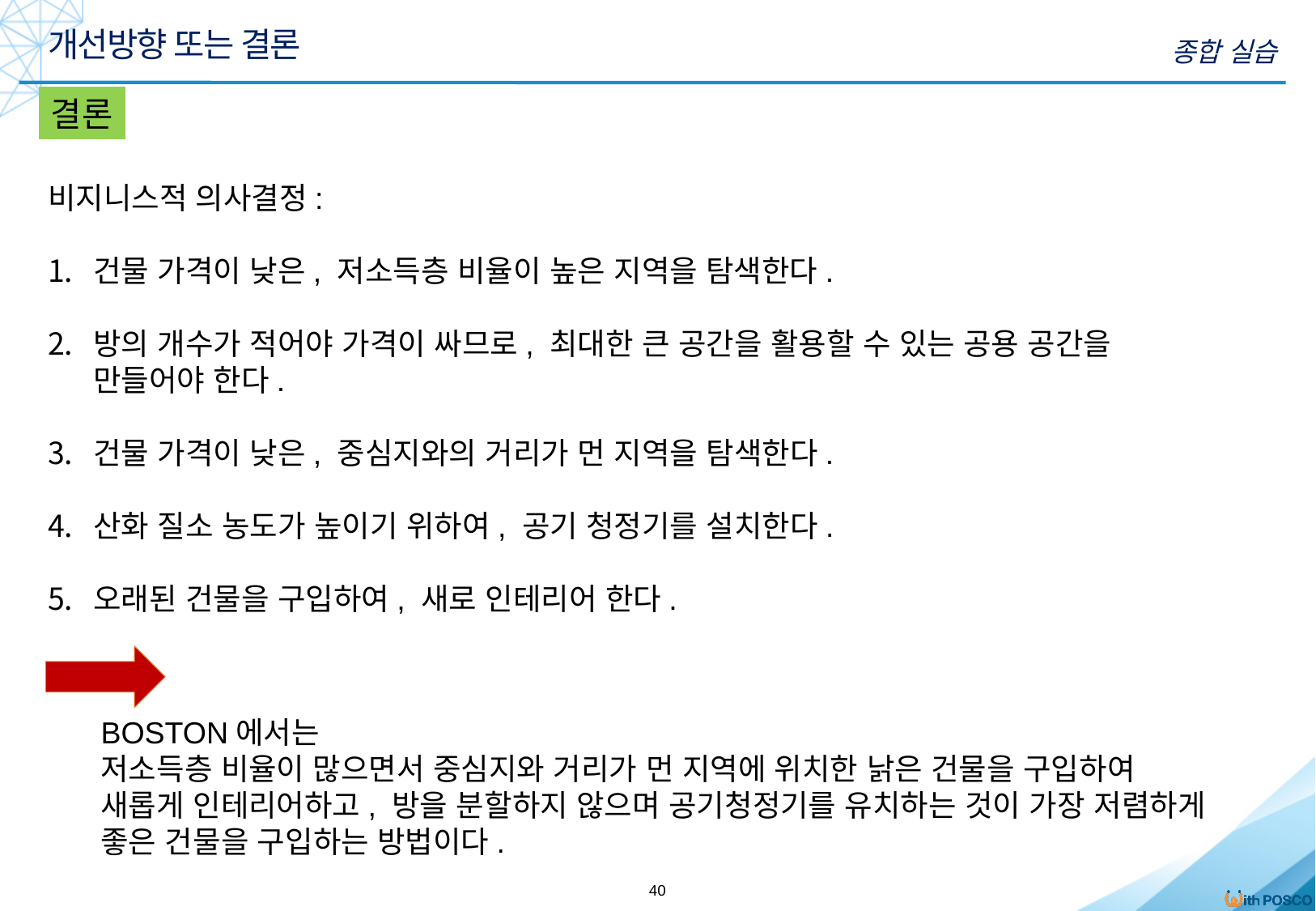

개선방향 또는 결론
종합 실습
결론
비지니스적 의사결정:

건물 가격이 낮은, 저소득층 비율이 높은 지역을 탐색한다.

방의 개수가 적어야 가격이 싸므로, 최대한 큰 공간을 활용할 수 있는 공용 공간을 만들어야 한다.

건물 가격이 낮은, 중심지와의 거리가 먼 지역을 탐색한다.

산화 질소 농도가 높이기 위하여, 공기 청정기를 설치한다.

오래된 건물을 구입하여, 새로 인테리어 한다.

BOSTON에서는
저소득층 비율이 많으면서 중심지와 거리가 먼 지역에 위치한 낡은 건물을 구입하여
새롭게 인테리어하고, 방을 분할하지 않으며 공기청정기를 유치하는 것이 가장 저렴하게
좋은 건물을 구입하는 방법이다.